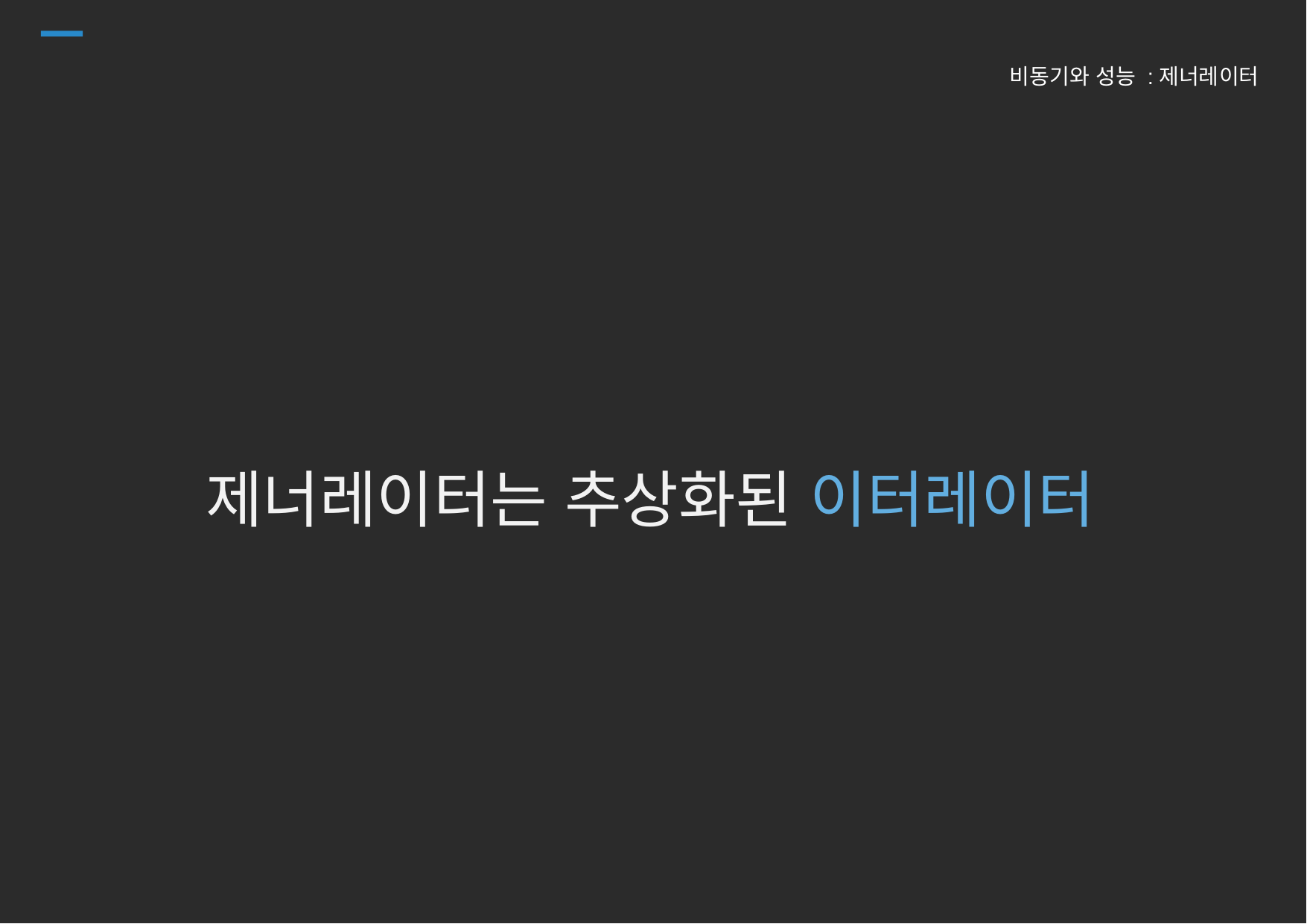

#
비동기와 성능 :제너레이터

제너레이터는 추상화된 이터레이터